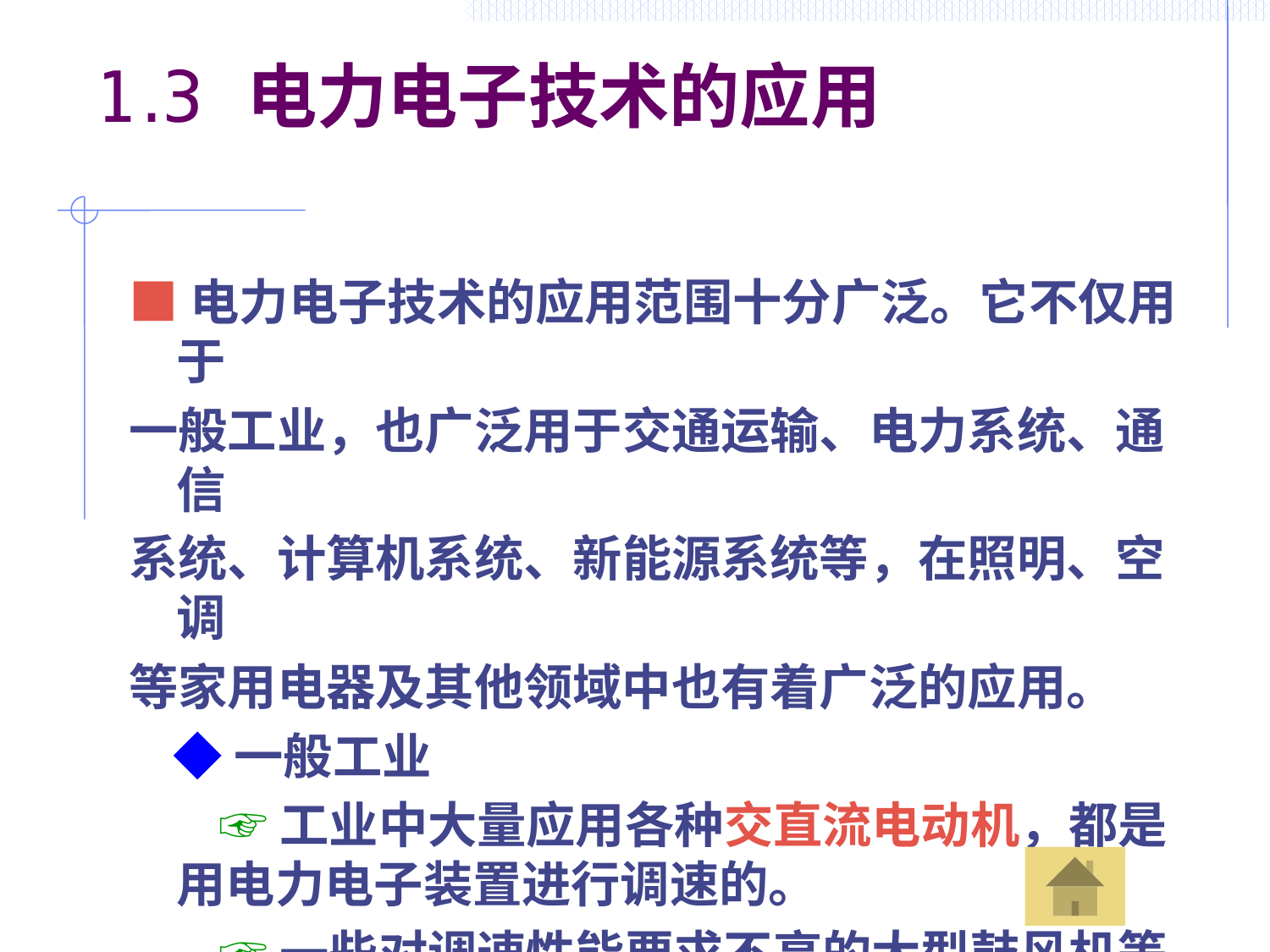

# 1.3 电力电子技术的应用
■电力电子技术的应用范围十分广泛。它不仅用于
一般工业，也广泛用于交通运输、电力系统、通信
系统、计算机系统、新能源系统等，在照明、空调
等家用电器及其他领域中也有着广泛的应用。
    ◆一般工业
        ☞工业中大量应用各种交直流电动机，都是用电力电子装置进行调速的。
        ☞一些对调速性能要求不高的大型鼓风机等近年来也采用了变频装置，以达到节能的目的。